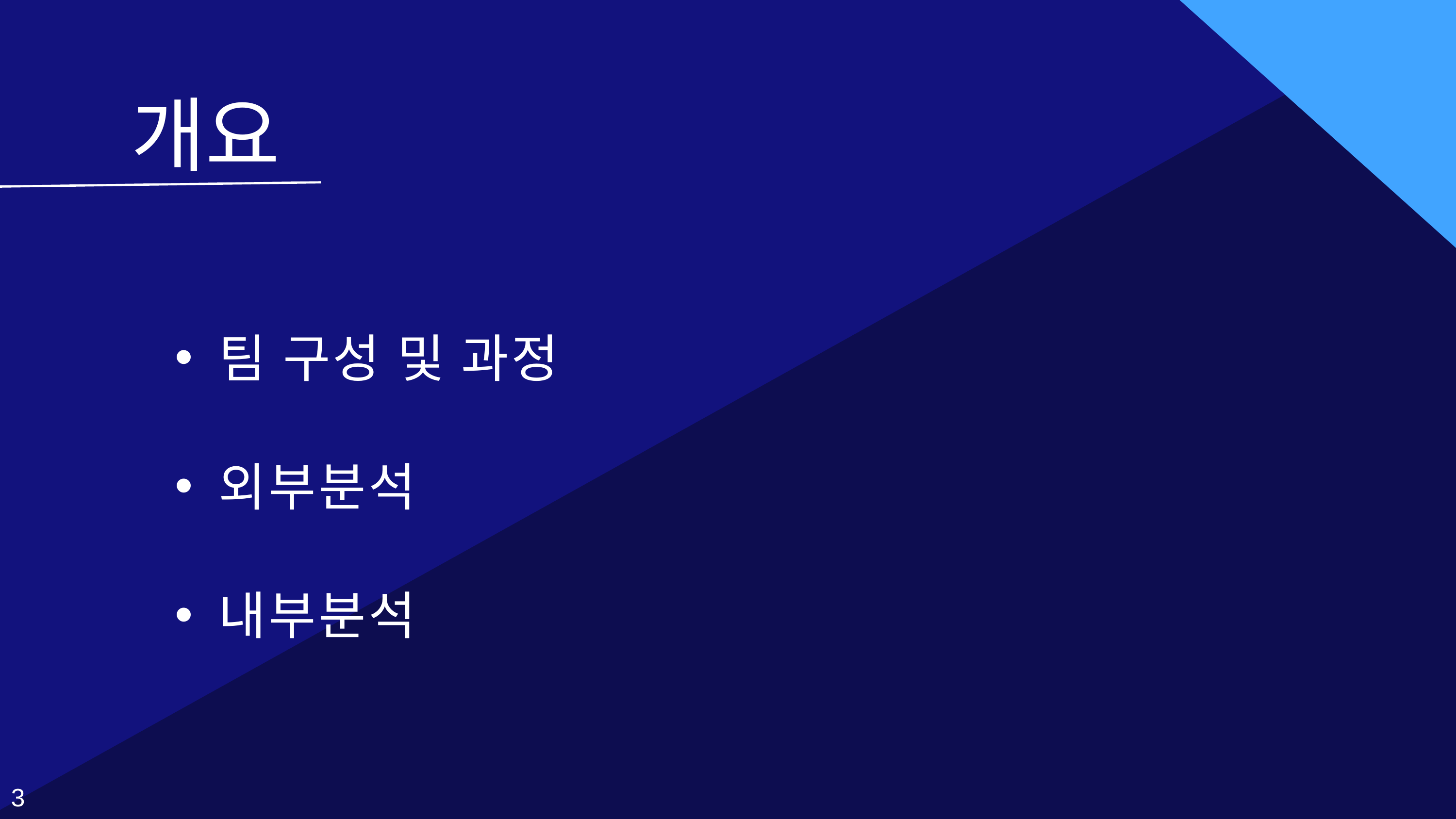

개요

팀 구성 및 과정
외부분석
내부분석
3